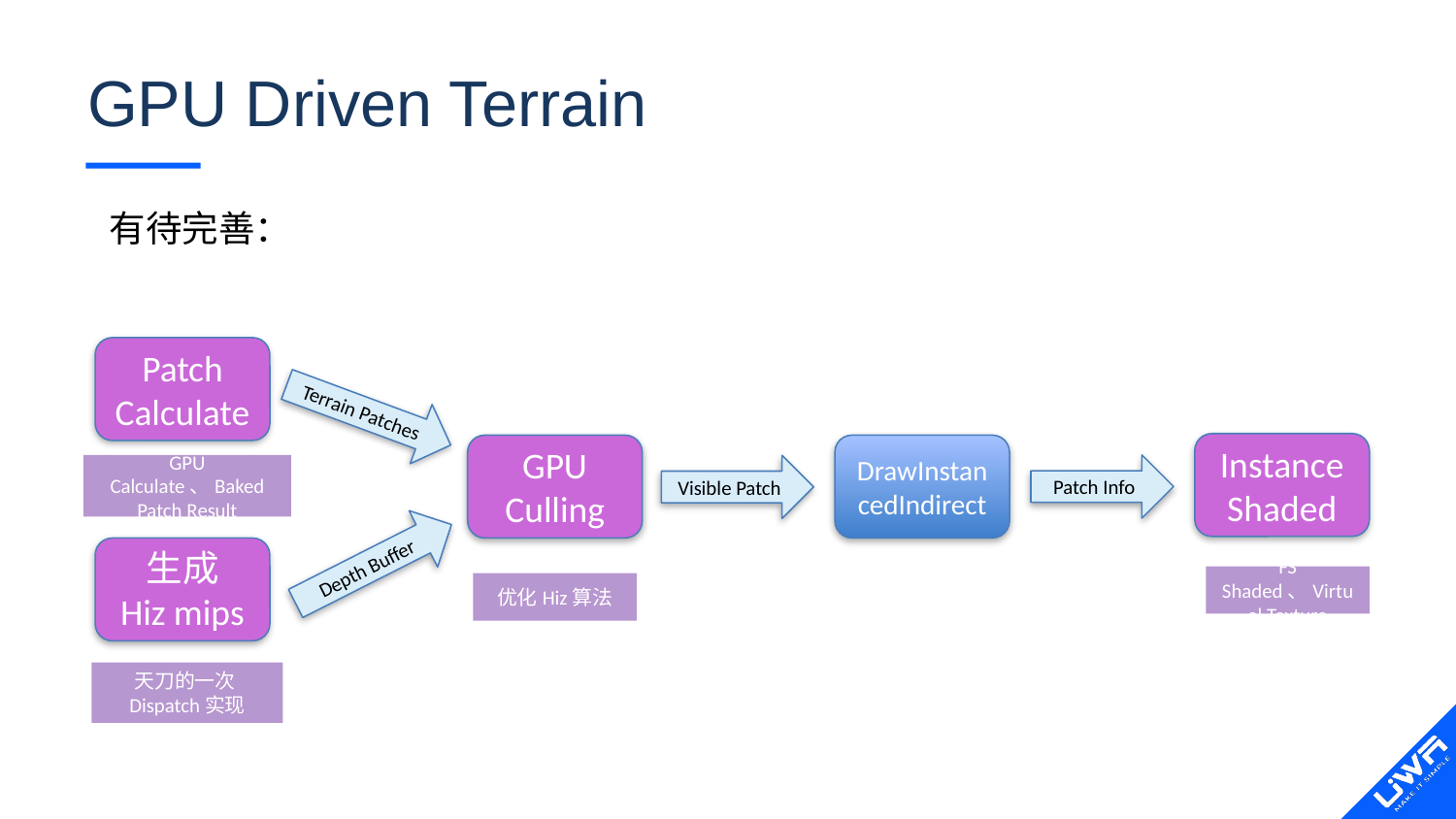

# GPU Driven Terrain
有待完善：

Patch Calculate
Terrain Patches
Instance Shaded
GPU Culling
DrawInstancedIndirect
GPU Calculate、Baked Patch Result
Patch Info
Visible Patch
Depth Buffer
生成
Hiz mips
FS Shaded、Virtual Texture
优化Hiz算法
天刀的一次Dispatch实现